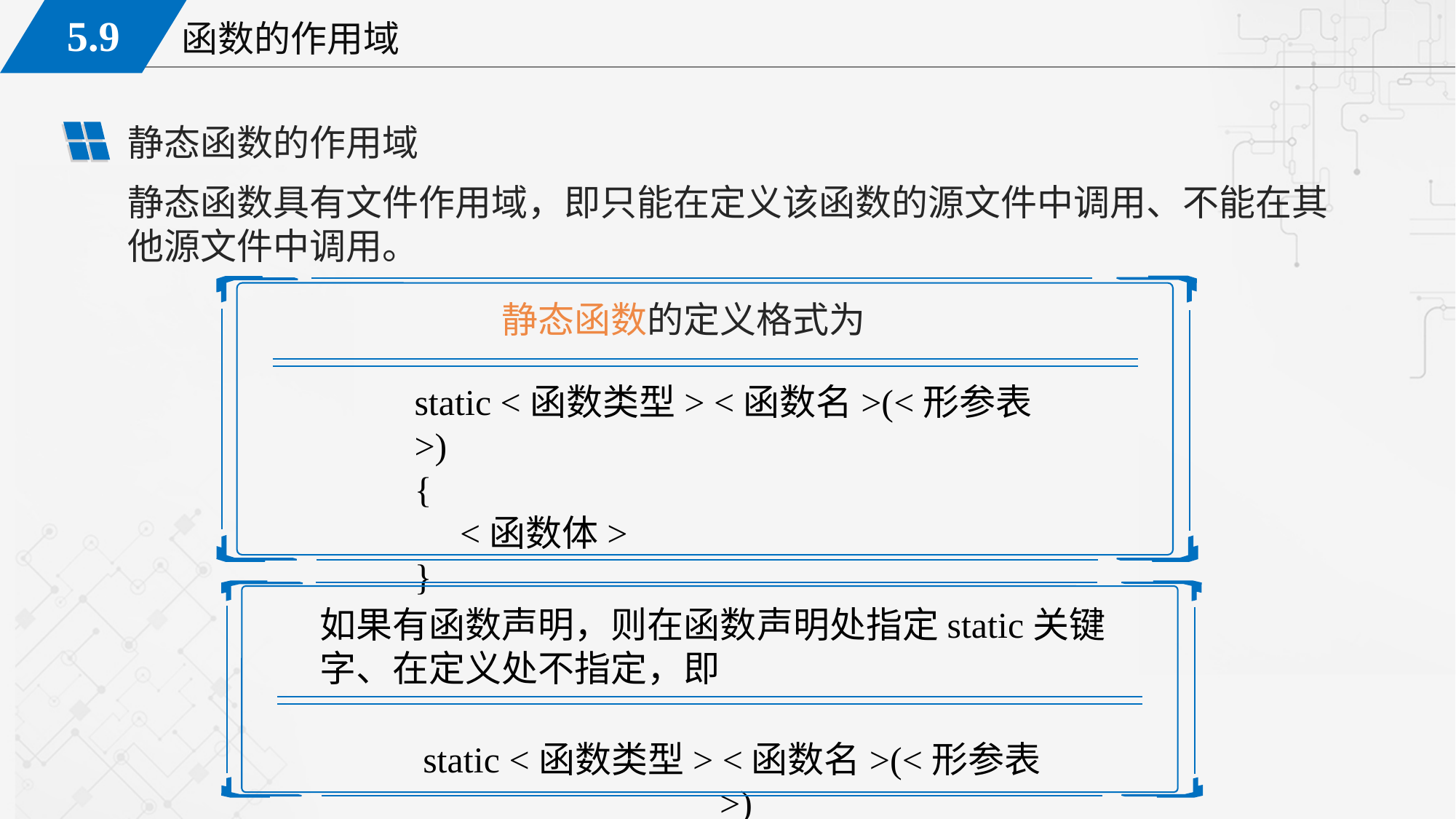

静态函数的作用域

静态函数具有文件作用域，即只能在定义该函数的源文件中调用、不能在其他源文件中调用。

静态函数的定义格式为
static <函数类型> <函数名>(<形参表>)
{
     <函数体>
}

如果有函数声明，则在函数声明处指定static关键字、在定义处不指定，即
static <函数类型> <函数名>(<形参表>)